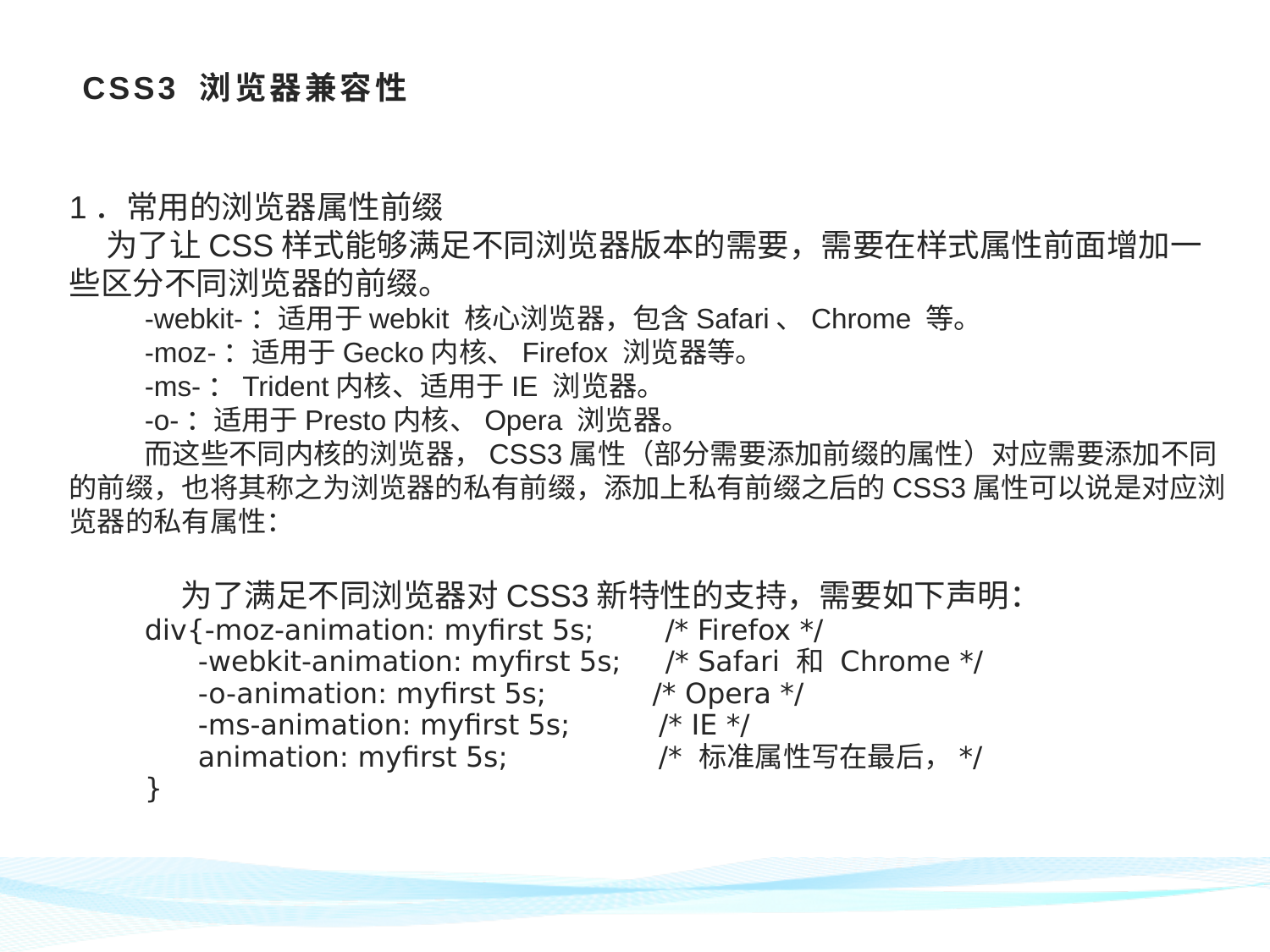

# CSS3 浏览器兼容性
1．常用的浏览器属性前缀
    为了让CSS样式能够满足不同浏览器版本的需要，需要在样式属性前面增加一些区分不同浏览器的前缀。
-webkit-：适用于webkit 核心浏览器，包含Safari、Chrome 等。
-moz-：适用于Gecko内核、Firefox 浏览器等。
-ms-：Trident内核、适用于IE 浏览器。
-o-：适用于Presto内核、Opera 浏览器。
而这些不同内核的浏览器，CSS3属性（部分需要添加前缀的属性）对应需要添加不同的前缀，也将其称之为浏览器的私有前缀，添加上私有前缀之后的CSS3属性可以说是对应浏览器的私有属性：

    为了满足不同浏览器对CSS3新特性的支持，需要如下声明：
div{-moz-animation: myfirst 5s;        /* Firefox */
      -webkit-animation: myfirst 5s;     /* Safari 和 Chrome */
      -o-animation: myfirst 5s;            /* Opera */
      -ms-animation: myfirst 5s;          /* IE */
      animation: myfirst 5s;                 /* 标准属性写在最后，*/
}